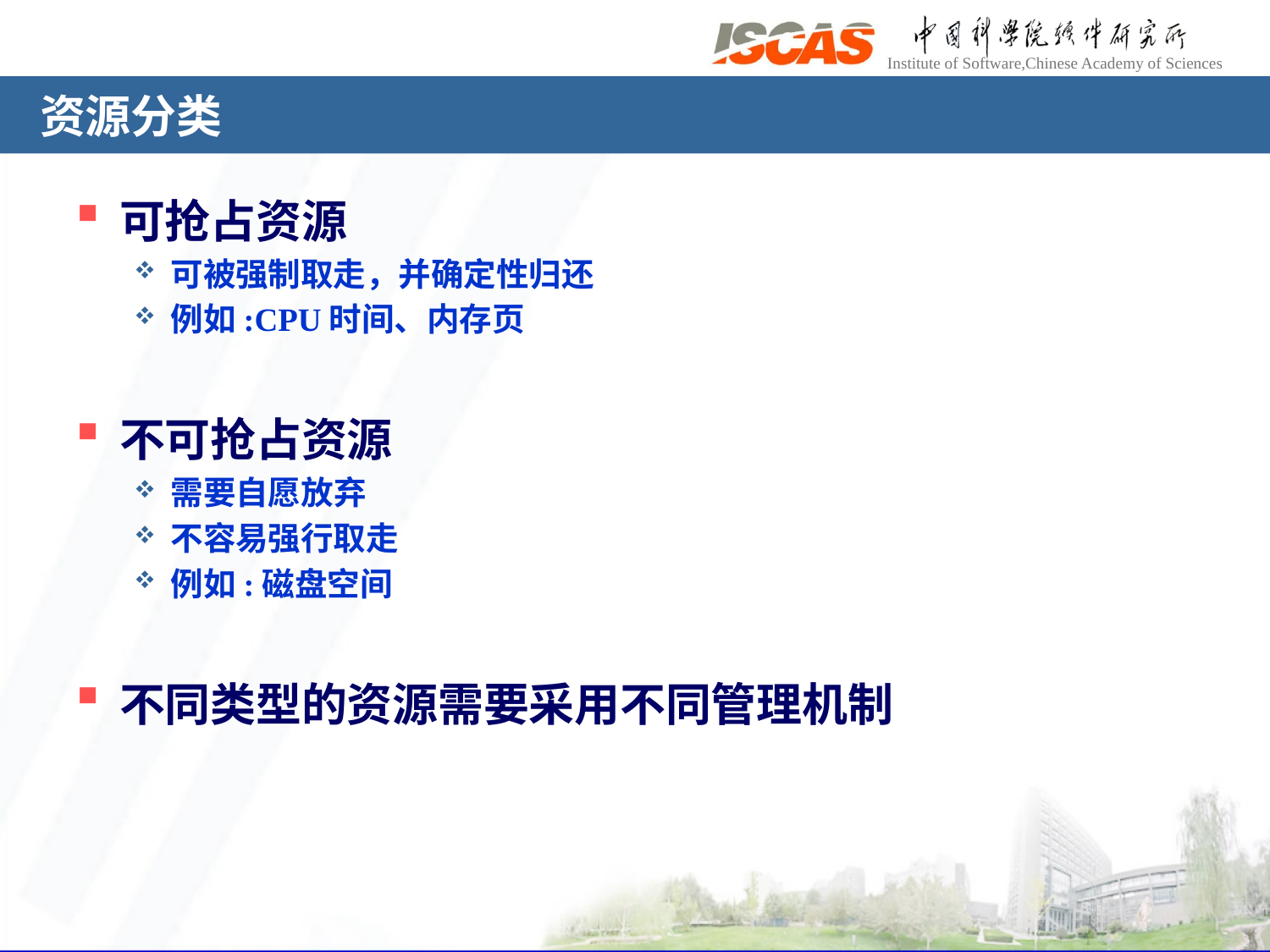

# 资源分类
可抢占资源
可被强制取走，并确定性归还
例如:CPU时间、内存页

不可抢占资源
需要自愿放弃
不容易强行取走
例如:磁盘空间

不同类型的资源需要采用不同管理机制